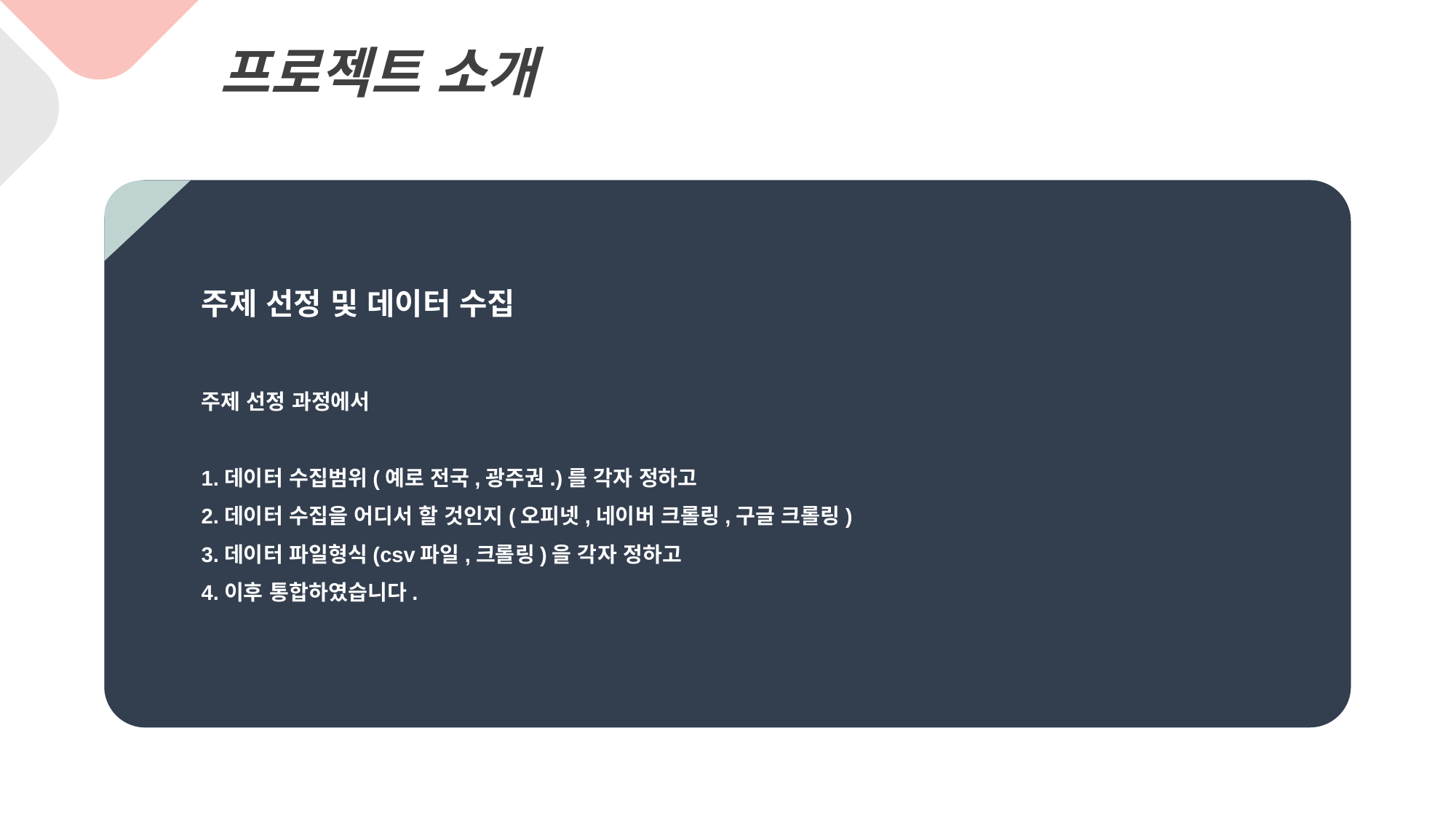

프로젝트 소개
Enjoy your stylish business and campus life with BIZCAM

주제 선정 및 데이터 수집

주제 선정 과정에서

1.데이터 수집범위(예로 전국,광주권.)를 각자 정하고
2.데이터 수집을 어디서 할 것인지(오피넷,네이버 크롤링,구글 크롤링)
3.데이터 파일형식(csv파일,크롤링)을 각자 정하고
4.이후 통합하였습니다.